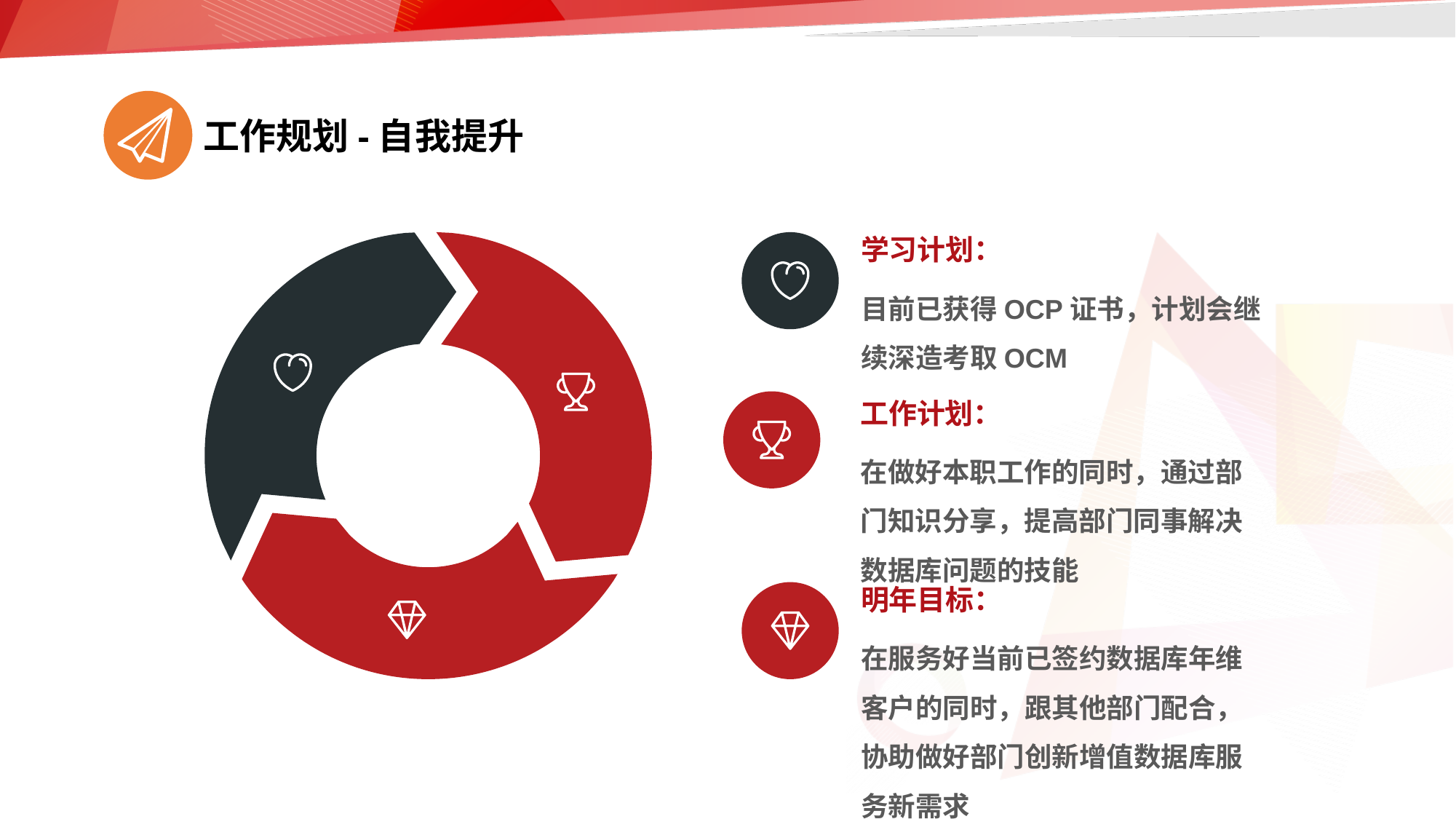

工作规划-自我提升
学习计划：
目前已获得OCP证书，计划会继续深造考取OCM

工作计划：
在做好本职工作的同时，通过部门知识分享，提高部门同事解决数据库问题的技能

03
明年目标：
在服务好当前已签约数据库年维客户的同时，跟其他部门配合，协助做好部门创新增值数据库服务新需求